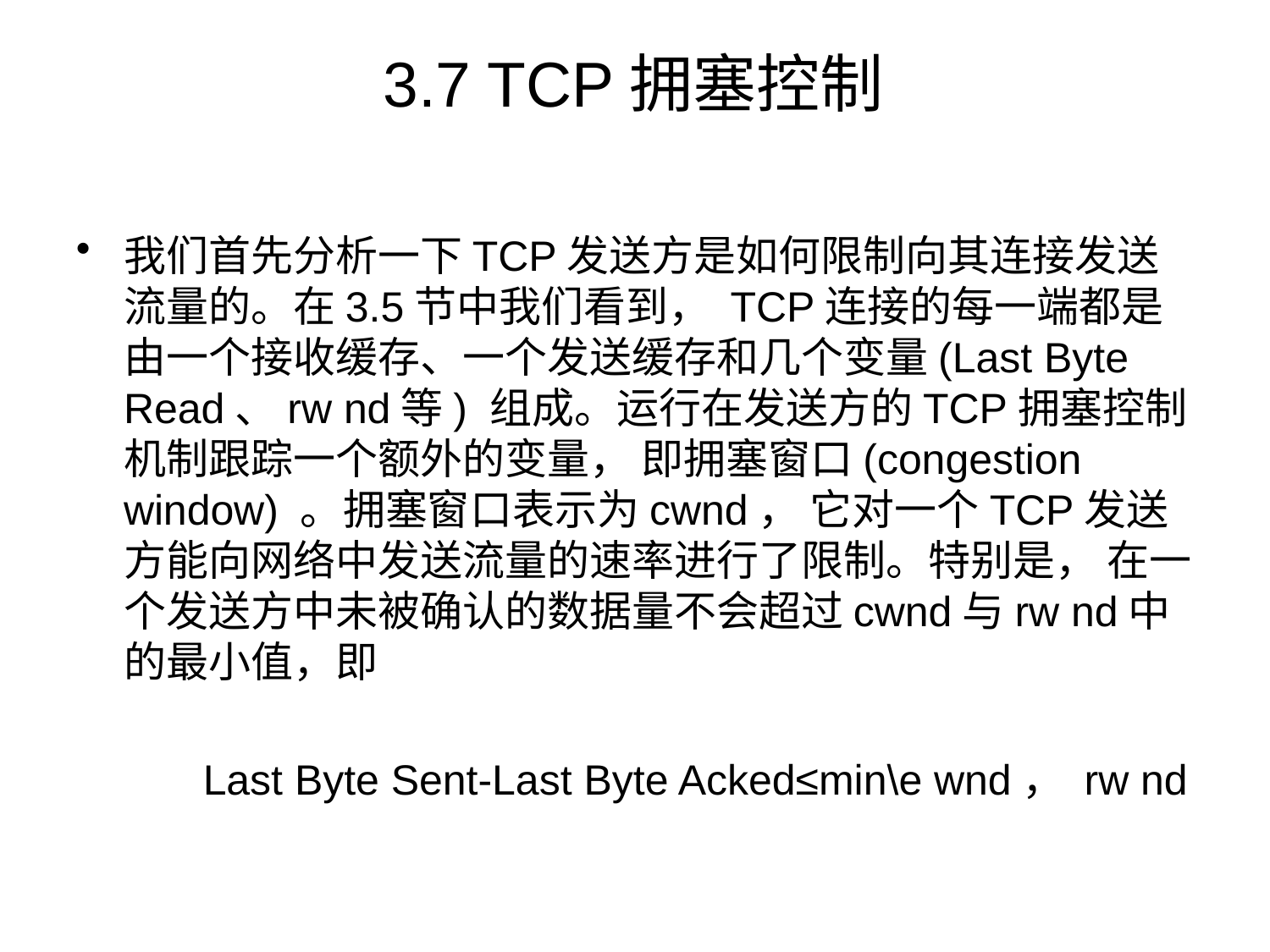

# 3.7 TCP拥塞控制
我们首先分析一下TCP发送方是如何限制向其连接发送流量的。在3.5节中我们看到， TCP连接的每一端都是由一个接收缓存、一个发送缓存和几个变量(Last Byte Read、rw nd等) 组成。运行在发送方的TCP拥塞控制机制跟踪一个额外的变量， 即拥塞窗口(congestion window) 。拥塞窗口表示为cwnd， 它对一个TCP发送方能向网络中发送流量的速率进行了限制。特别是， 在一个发送方中未被确认的数据量不会超过cwnd与rw nd中的最小值，即

	Last Byte Sent-Last Byte Acked≤min\e wnd， rw nd